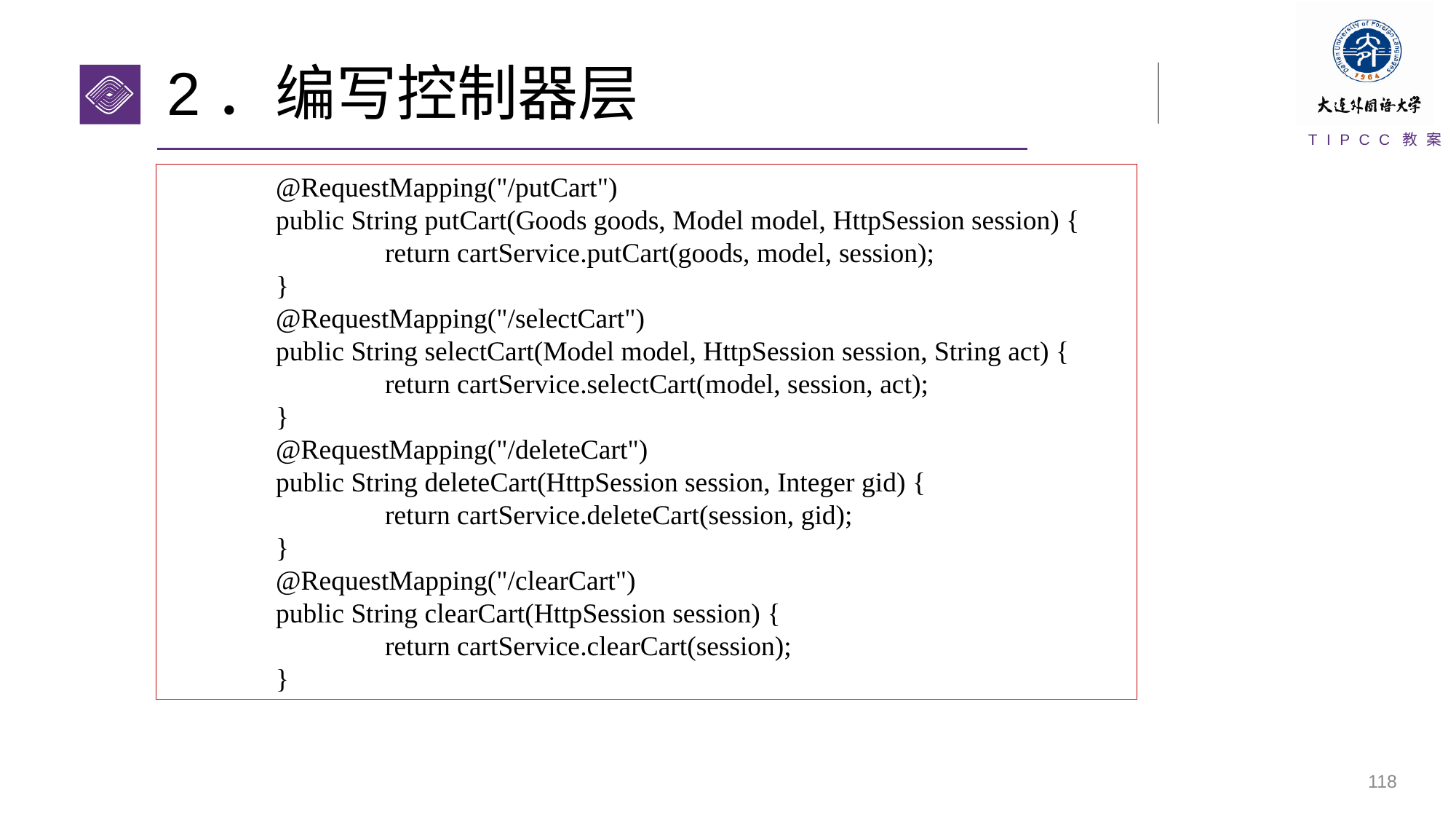

# 2．编写控制器层
	@RequestMapping("/putCart")
	public String putCart(Goods goods, Model model, HttpSession session) {
		return cartService.putCart(goods, model, session);
	}
	@RequestMapping("/selectCart")
	public String selectCart(Model model, HttpSession session, String act) {
		return cartService.selectCart(model, session, act);
	}
	@RequestMapping("/deleteCart")
	public String deleteCart(HttpSession session, Integer gid) {
		return cartService.deleteCart(session, gid);
	}
	@RequestMapping("/clearCart")
	public String clearCart(HttpSession session) {
		return cartService.clearCart(session);
	}
118